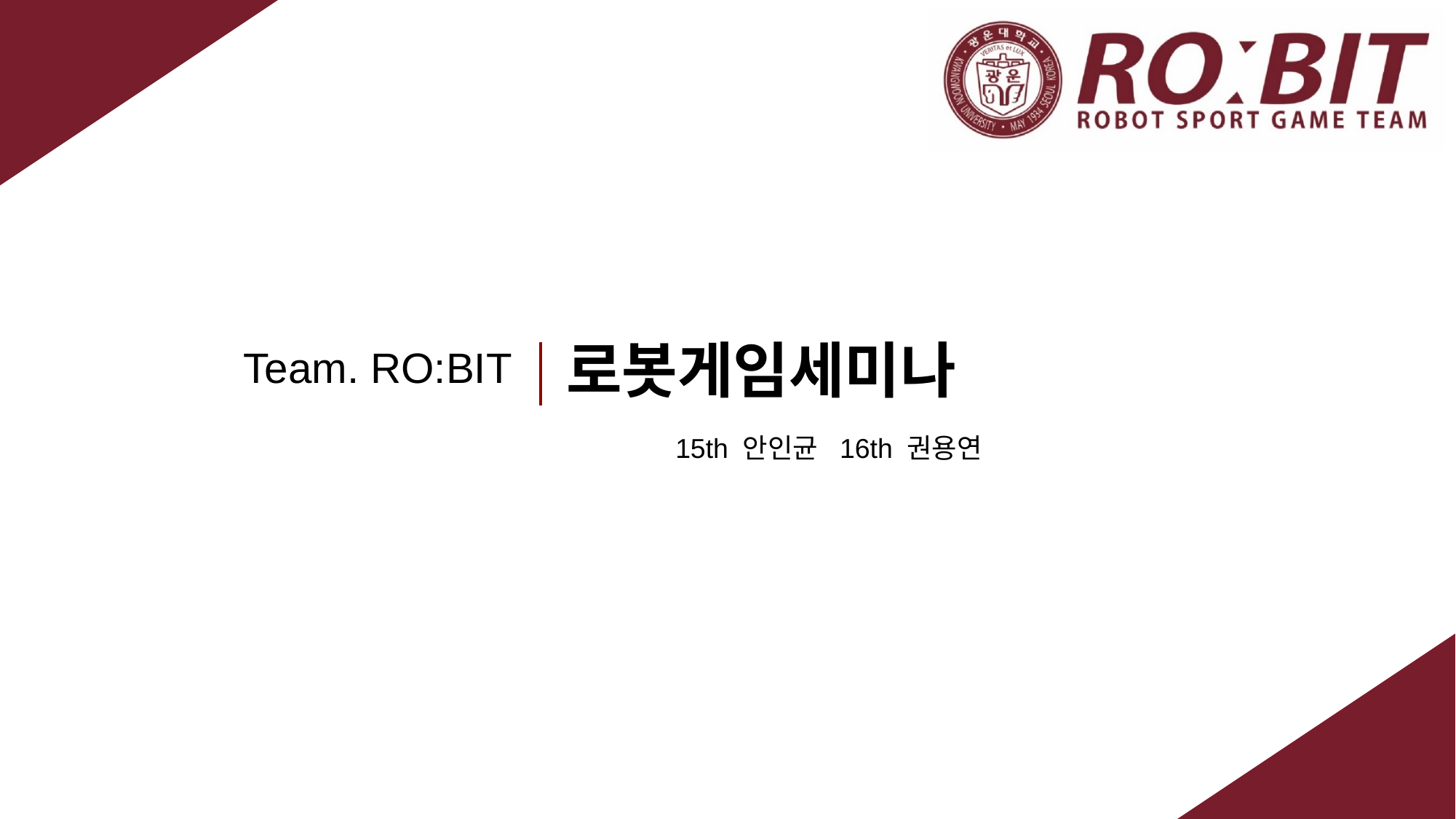

# 로봇게임세미나
Team. RO:BIT
15th 안인균  16th 권용연